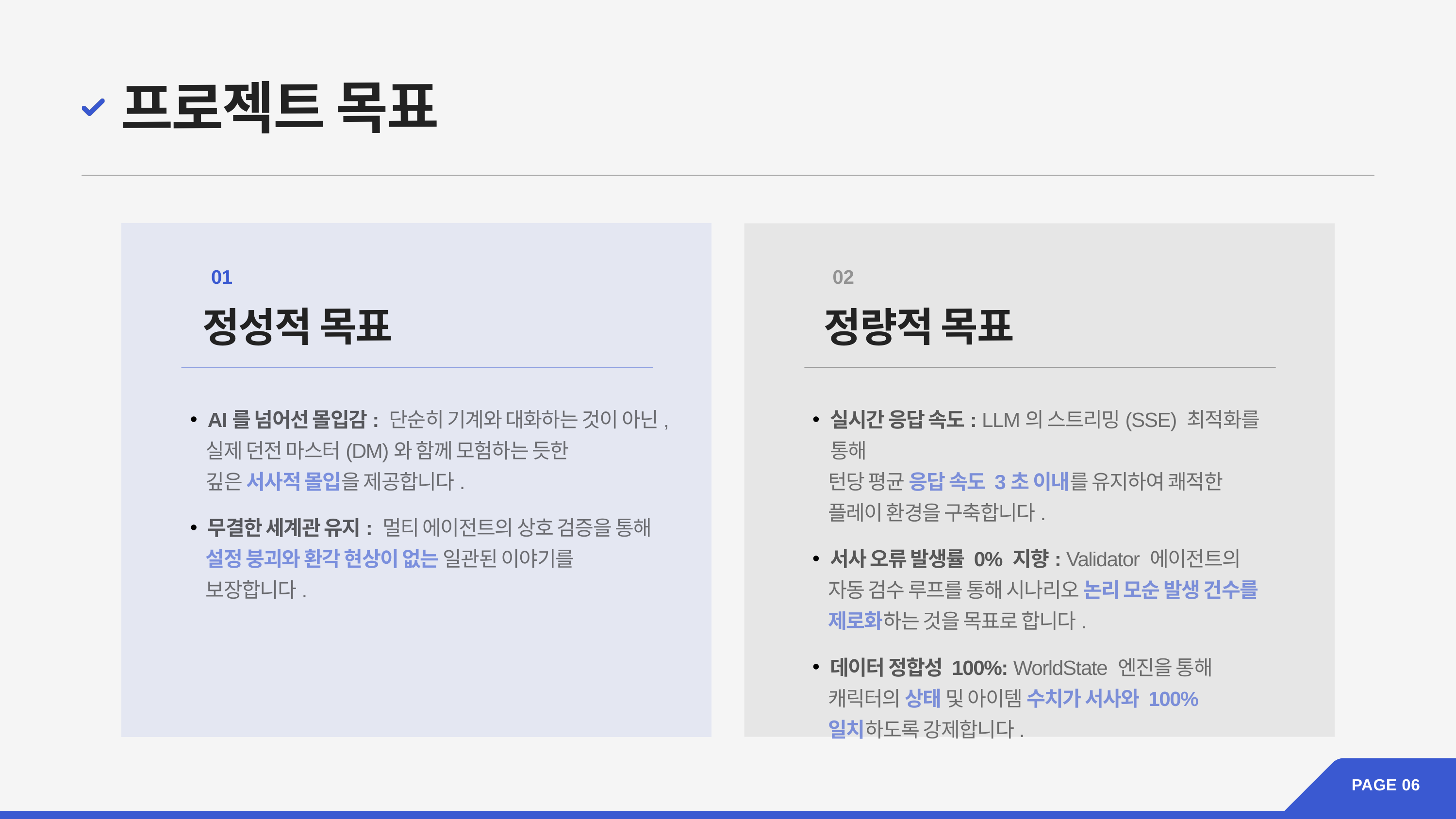

프로젝트 목표

01
02
정성적 목표
정량적 목표

AI를 넘어선 몰입감: 단순히 기계와 대화하는 것이 아닌,
       실제 던전 마스터(DM)와 함께 모험하는 듯한
       깊은 서사적 몰입을 제공합니다.

무결한 세계관 유지: 멀티 에이전트의 상호 검증을 통해
       설정 붕괴와 환각 현상이 없는 일관된 이야기를
       보장합니다.
실시간 응답 속도: LLM의 스트리밍(SSE) 최적화를 통해
       턴당 평균 응답 속도 3초 이내를 유지하여 쾌적한
       플레이 환경을 구축합니다.

서사 오류 발생률 0% 지향: Validator 에이전트의
       자동 검수 루프를 통해 시나리오 논리 모순 발생 건수를
       제로화하는 것을 목표로 합니다.

데이터 정합성 100%: WorldState 엔진을 통해
       캐릭터의 상태 및 아이템 수치가 서사와 100%
       일치하도록 강제합니다.

PAGE 06